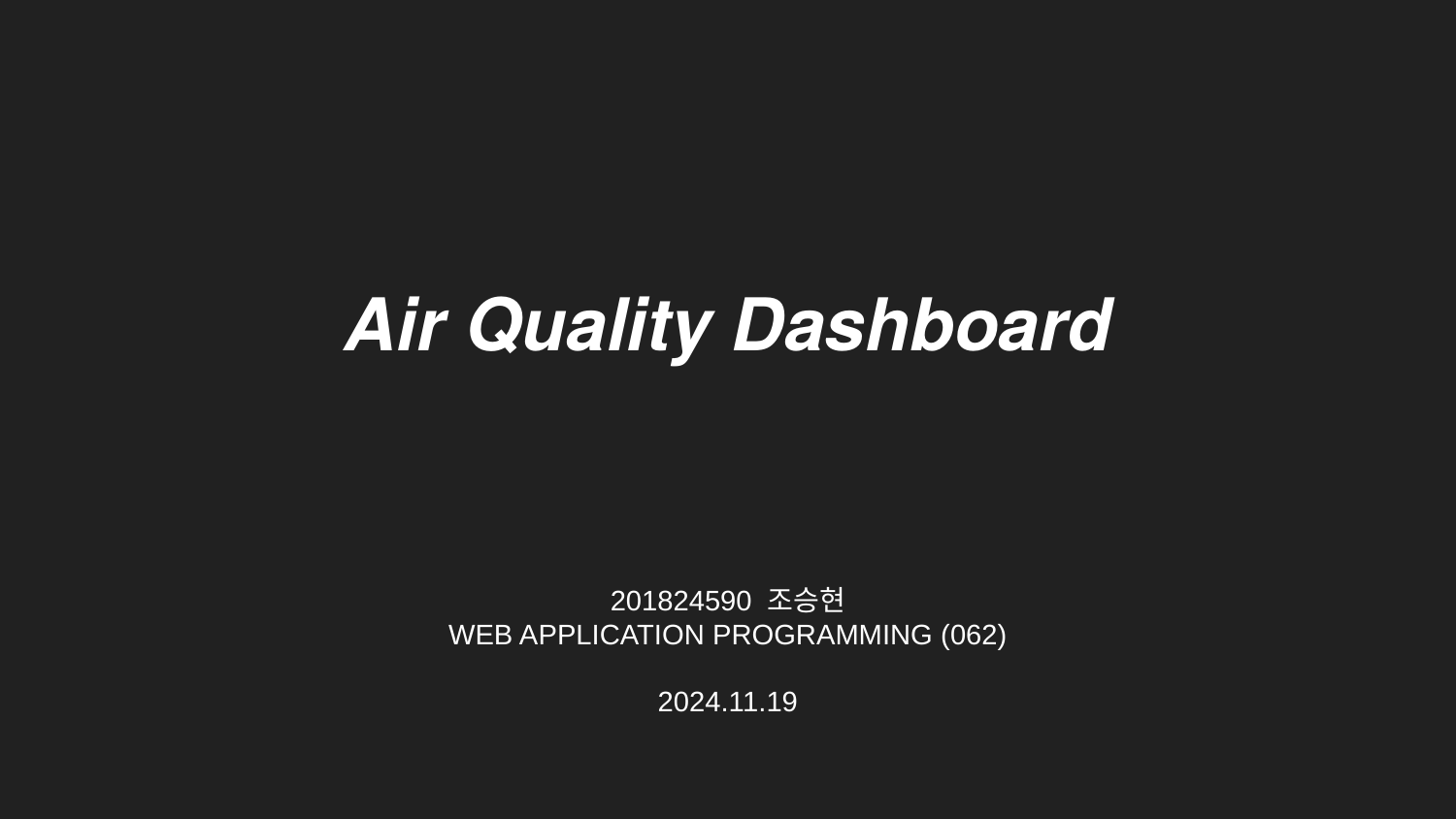

Air Quality Dashboard
201824590 조승현
WEB APPLICATION PROGRAMMING (062)

2024.11.19